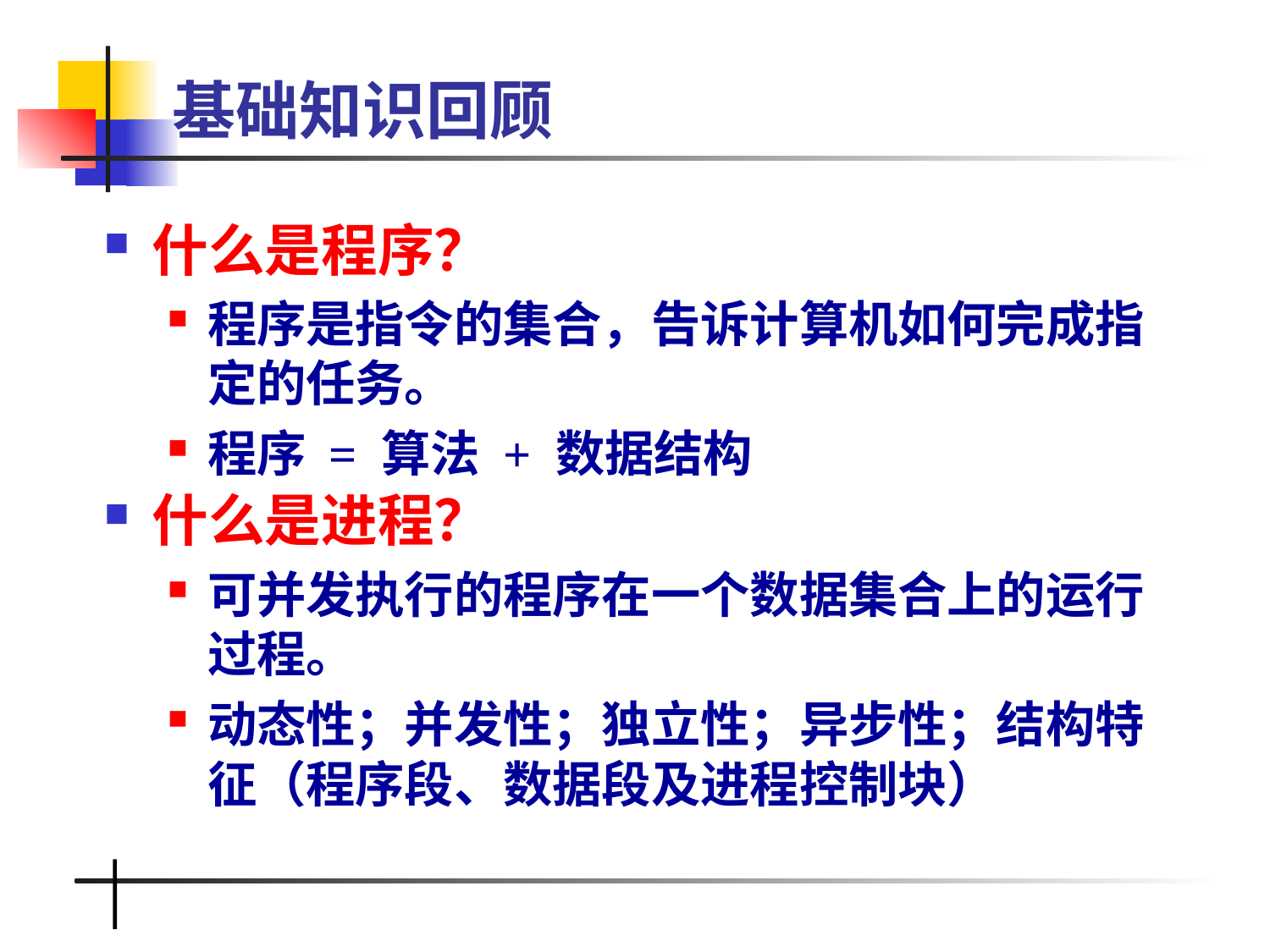

# 基础知识回顾
什么是程序？
程序是指令的集合，告诉计算机如何完成指定的任务。
程序 = 算法 + 数据结构
什么是进程？
可并发执行的程序在一个数据集合上的运行过程。
动态性；并发性；独立性；异步性；结构特征（程序段、数据段及进程控制块）